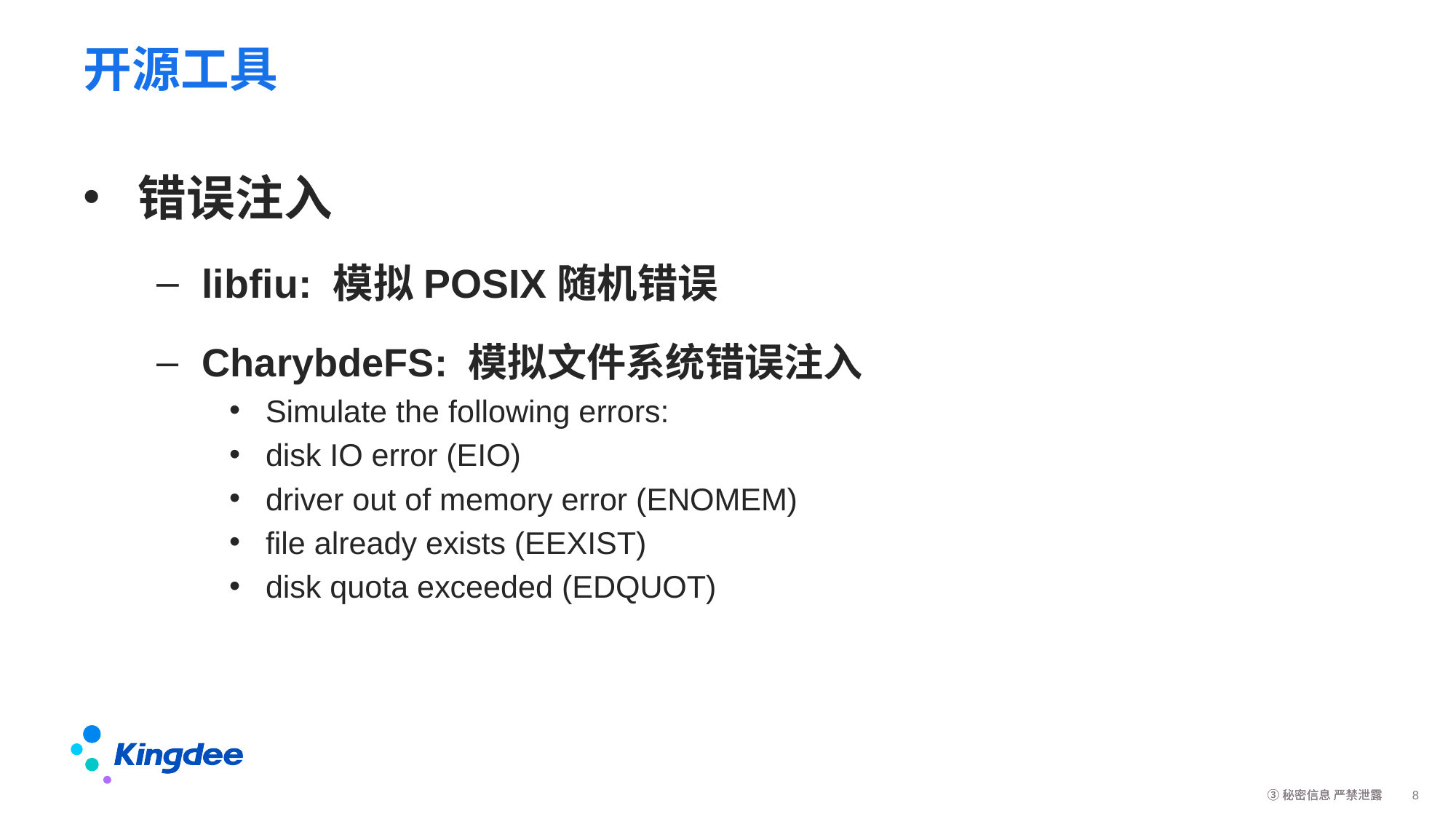

# 开源工具
错误注入
libfiu: 模拟POSIX随机错误
CharybdeFS: 模拟文件系统错误注入
Simulate the following errors:
disk IO error (EIO)
driver out of memory error (ENOMEM)
file already exists (EEXIST)
disk quota exceeded (EDQUOT)